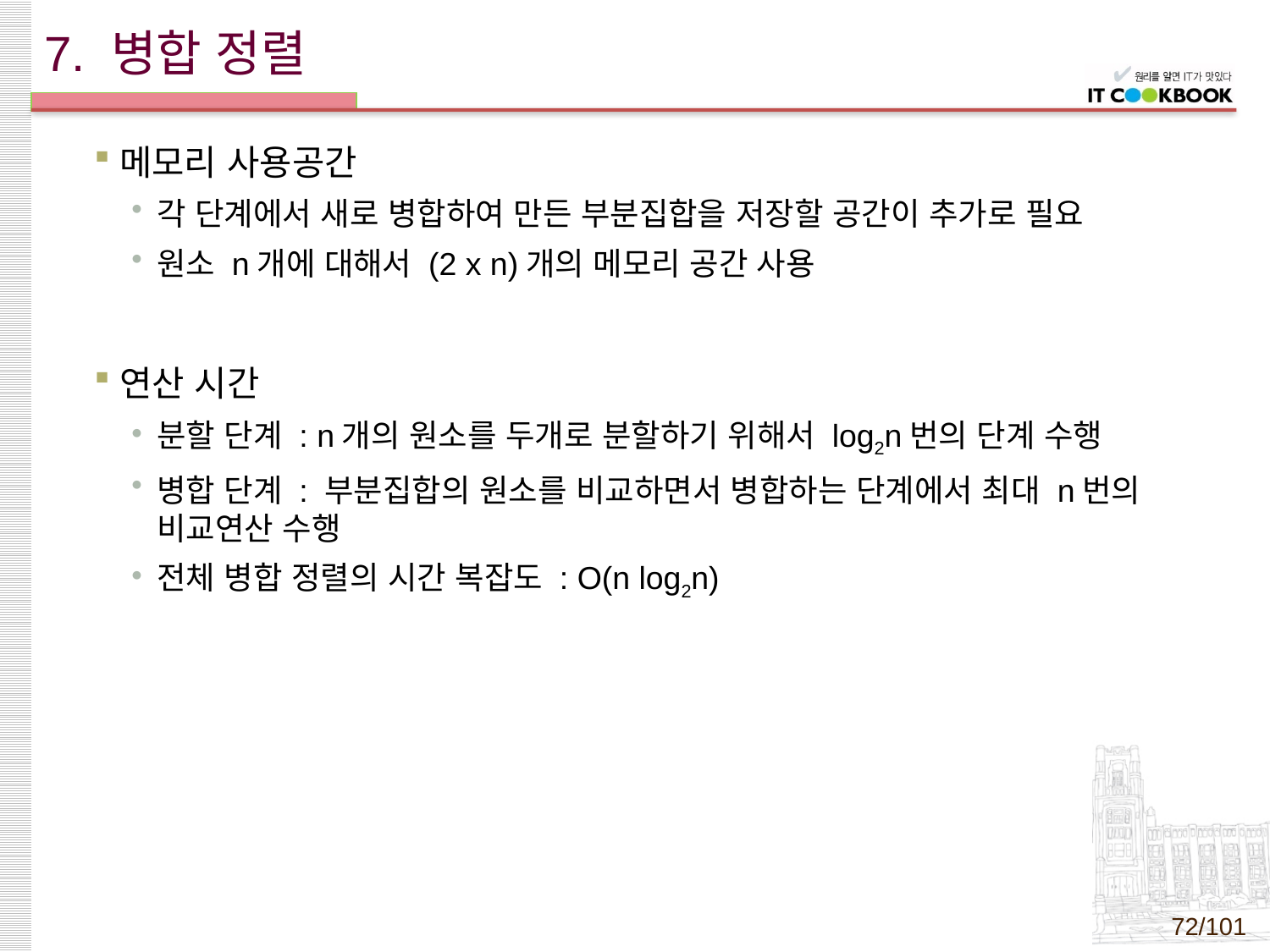

# 7. 병합 정렬
메모리 사용공간
각 단계에서 새로 병합하여 만든 부분집합을 저장할 공간이 추가로 필요
원소 n개에 대해서 (2 x n)개의 메모리 공간 사용

연산 시간
분할 단계 : n개의 원소를 두개로 분할하기 위해서 log2n번의 단계 수행
병합 단계 : 부분집합의 원소를 비교하면서 병합하는 단계에서 최대 n번의 비교연산 수행
전체 병합 정렬의 시간 복잡도 : O(n log2n)